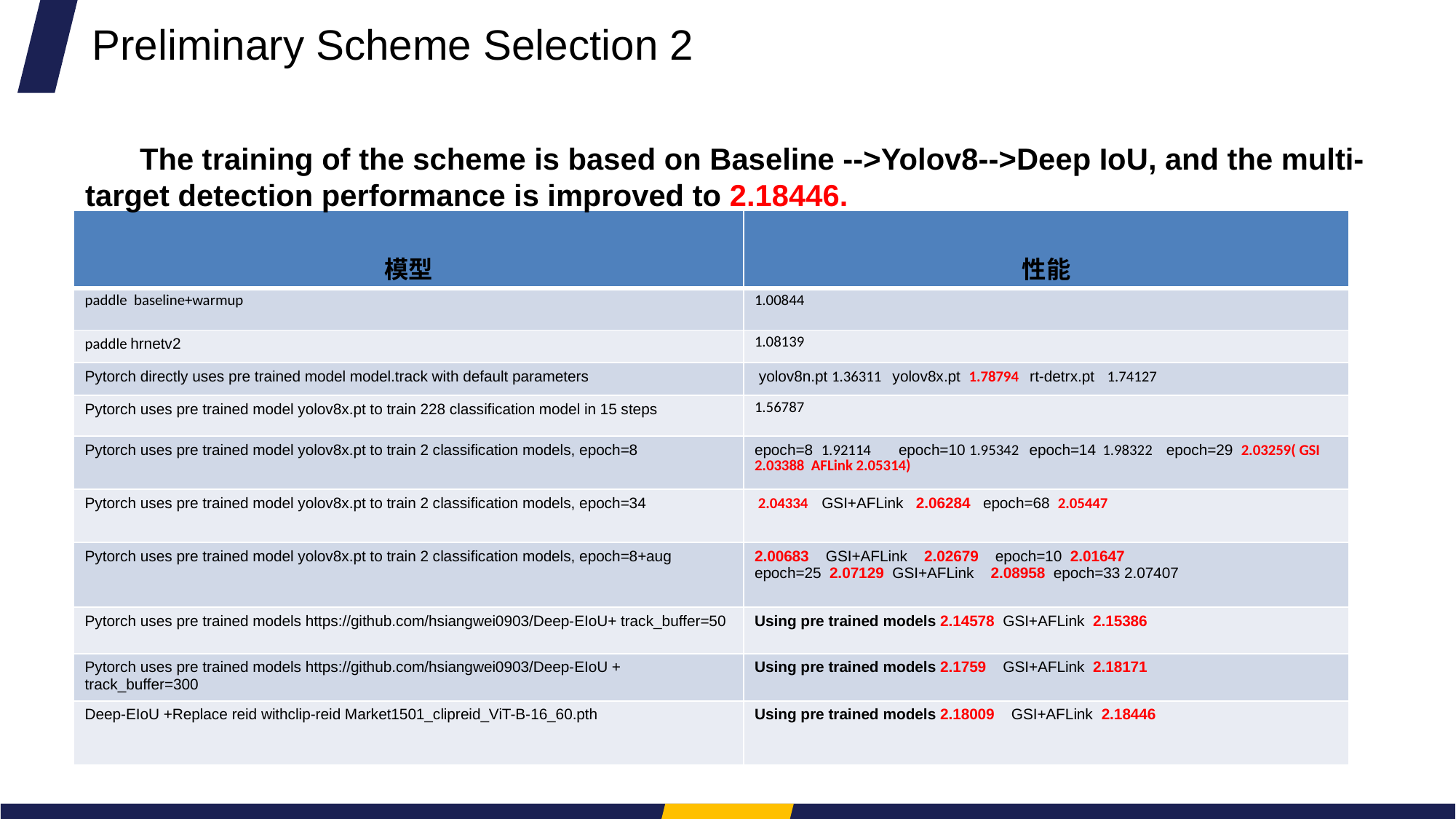

Preliminary Scheme Selection 2
The training of the scheme is based on Baseline -->Yolov8-->Deep IoU, and the multi-target detection performance is improved to 2.18446.
| 模型 | 性能 |
| --- | --- |
| paddle baseline+warmup | 1.00844 |
| paddle hrnetv2 | 1.08139 |
| Pytorch directly uses pre trained model model.track with default parameters | yolov8n.pt 1.36311 yolov8x.pt 1.78794 rt-detrx.pt 1.74127 |
| Pytorch uses pre trained model yolov8x.pt to train 228 classification model in 15 steps | 1.56787 |
| Pytorch uses pre trained model yolov8x.pt to train 2 classification models, epoch=8 | epoch=8 1.92114 epoch=10 1.95342 epoch=14 1.98322 epoch=29 2.03259( GSI 2.03388 AFLink 2.05314) |
| Pytorch uses pre trained model yolov8x.pt to train 2 classification models, epoch=34 | 2.04334 GSI+AFLink 2.06284 epoch=68 2.05447 |
| Pytorch uses pre trained model yolov8x.pt to train 2 classification models, epoch=8+aug | 2.00683 GSI+AFLink 2.02679 epoch=10 2.01647 epoch=25 2.07129 GSI+AFLink 2.08958 epoch=33 2.07407 |
| Pytorch uses pre trained models https://github.com/hsiangwei0903/Deep-EIoU+ track\_buffer=50 | Using pre trained models 2.14578 GSI+AFLink 2.15386 |
| Pytorch uses pre trained models https://github.com/hsiangwei0903/Deep-EIoU + track\_buffer=300 | Using pre trained models 2.1759 GSI+AFLink 2.18171 |
| Deep-EIoU +Replace reid withclip-reid Market1501\_clipreid\_ViT-B-16\_60.pth | Using pre trained models 2.18009 GSI+AFLink 2.18446 |
11